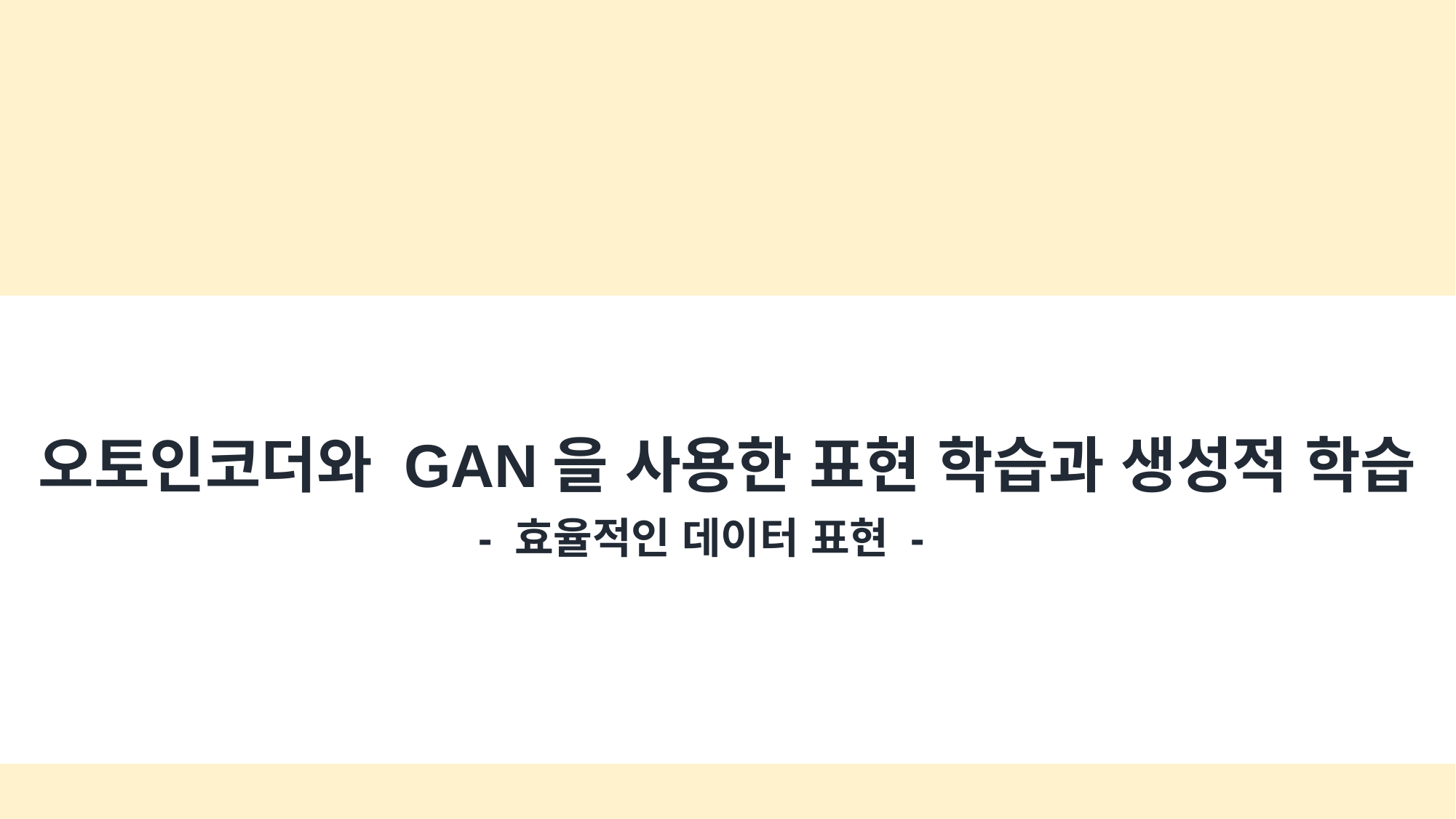

오토인코더와 GAN을 사용한 표현 학습과 생성적 학습
- 효율적인 데이터 표현 -